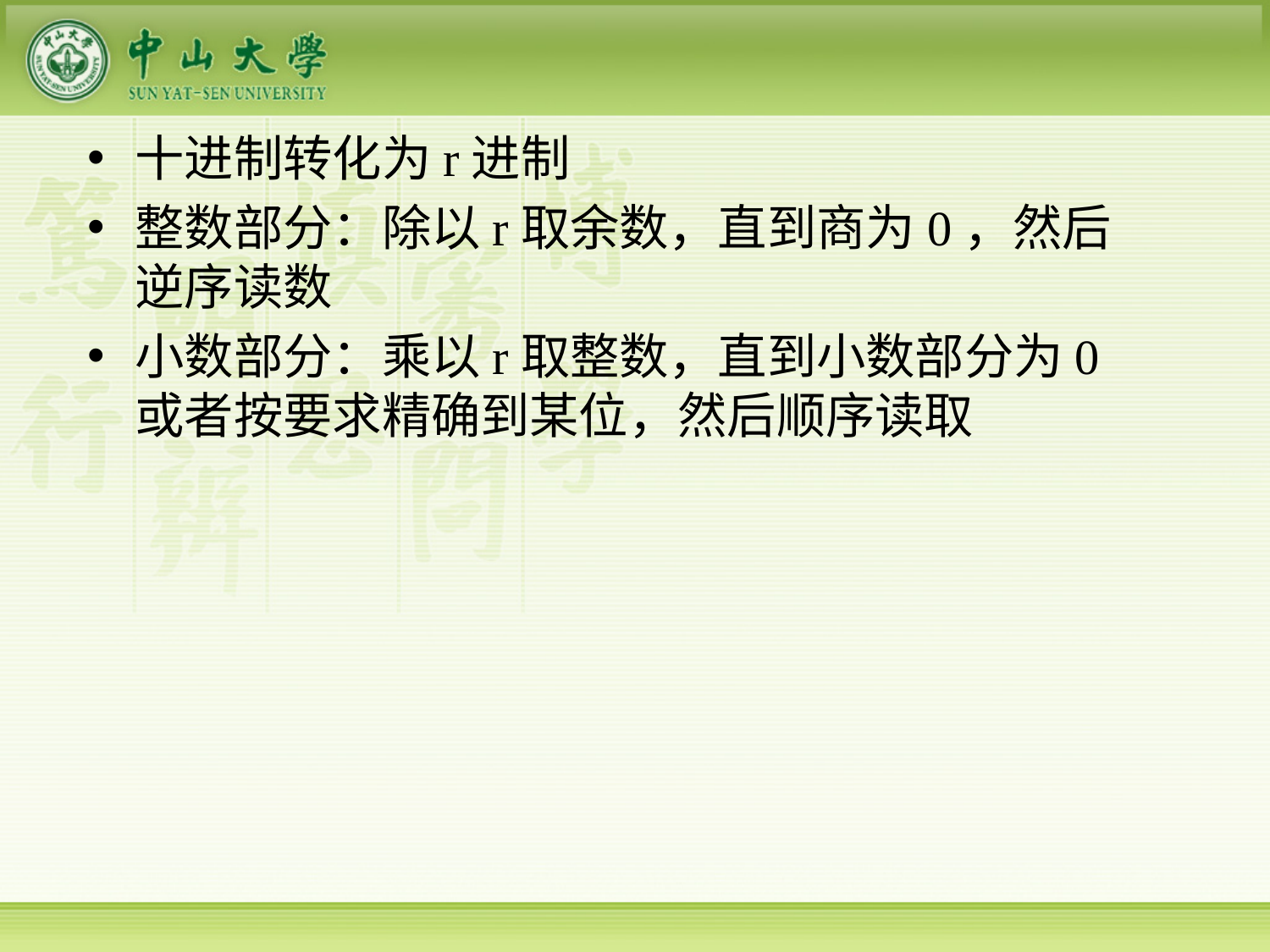

十进制转化为r进制
整数部分：除以r取余数，直到商为0，然后逆序读数
小数部分：乘以r取整数，直到小数部分为0或者按要求精确到某位，然后顺序读取

57